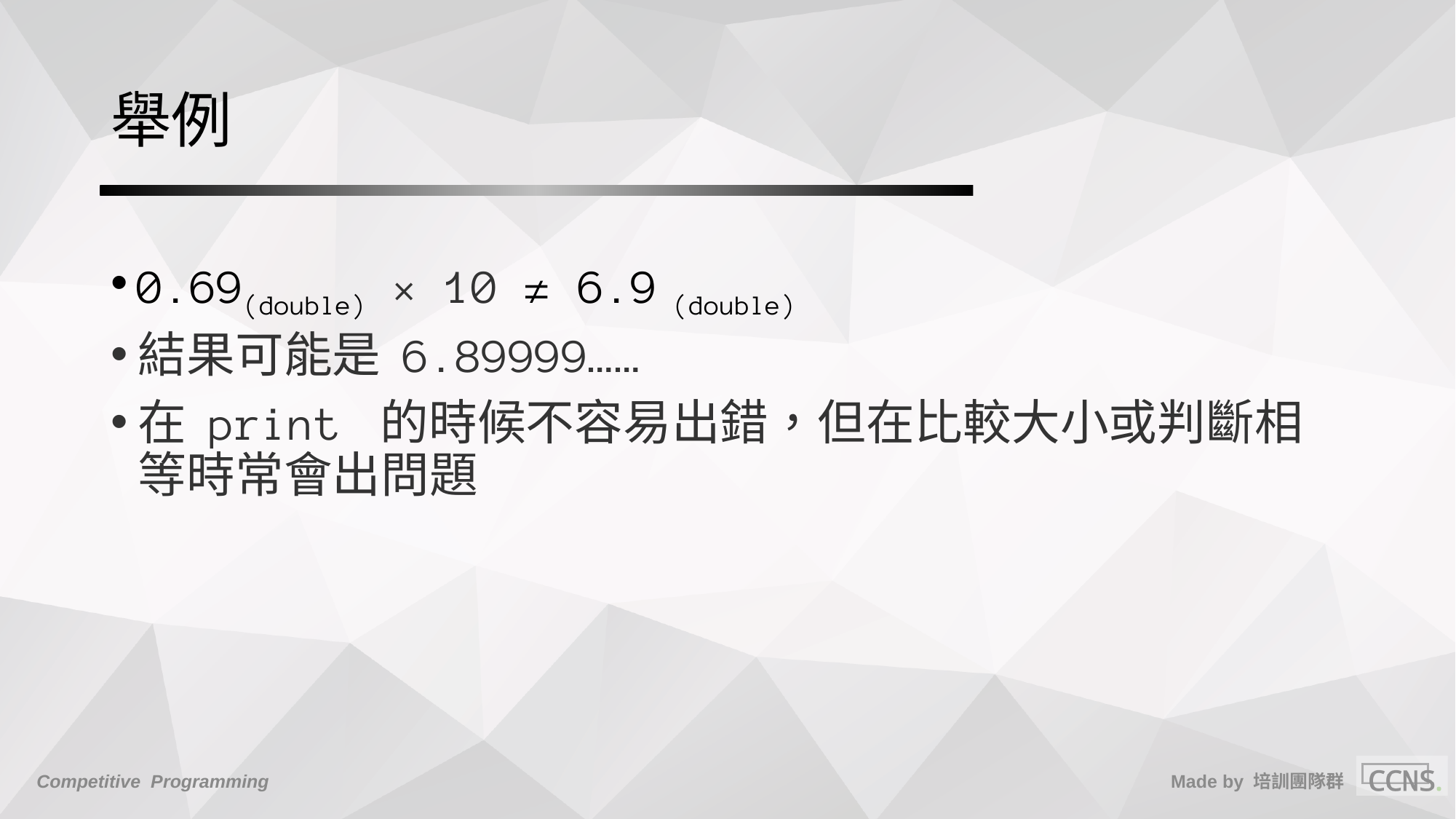

# 舉例
0.69(double) × 10 ≠ 6.9 (double)
結果可能是 6.89999……
在 print 的時候不容易出錯，但在比較大小或判斷相等時常會出問題